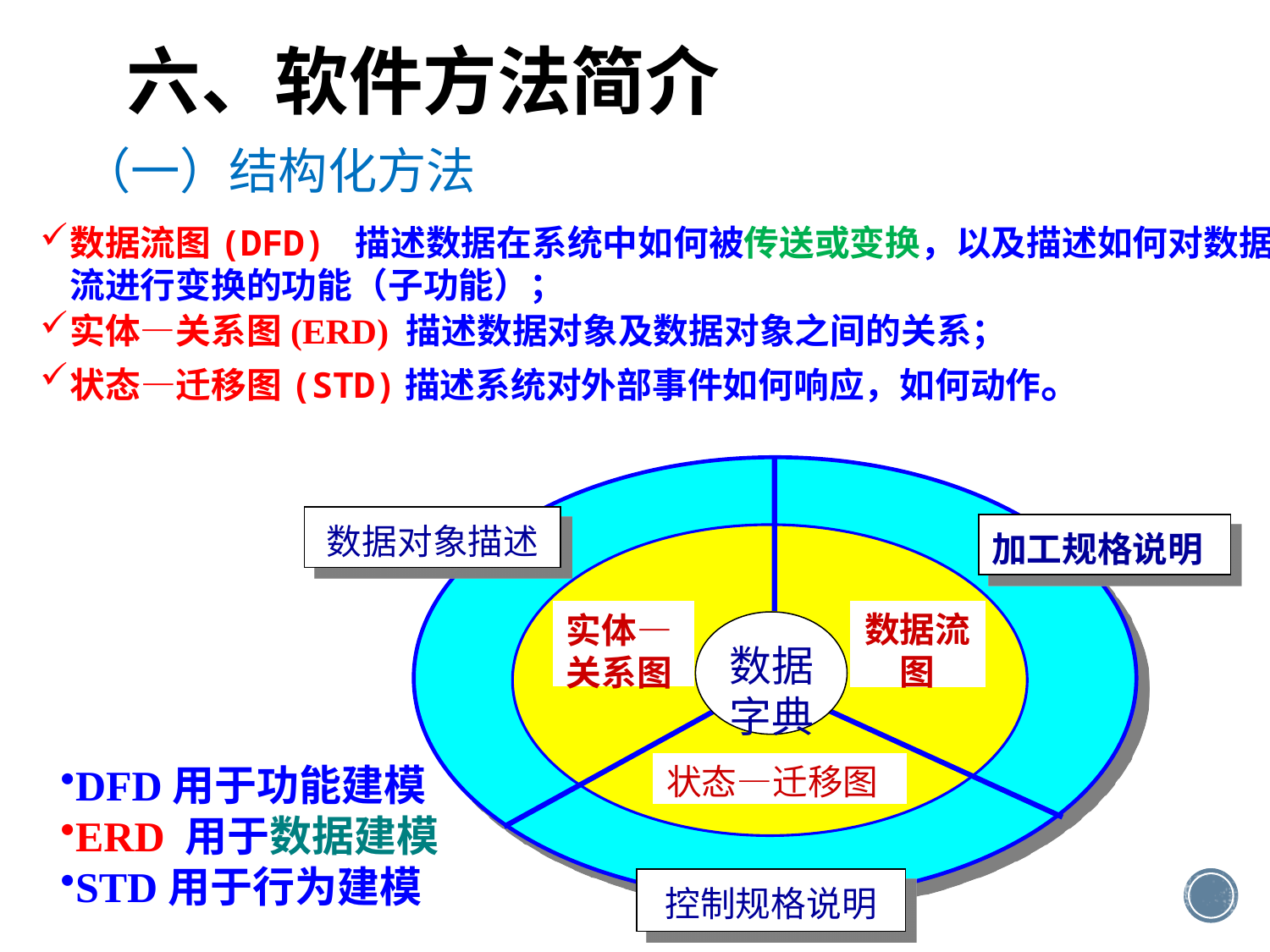

# 六、软件方法简介
（一）结构化方法
数据流图(DFD) 描述数据在系统中如何被传送或变换，以及描述如何对数据流进行变换的功能（子功能）；
实体—关系图(ERD) 描述数据对象及数据对象之间的关系；
状态—迁移图(STD)描述系统对外部事件如何响应，如何动作。

数据对象描述
加工规格说明

数据流
图
实体—
关系图

数据
字典

状态—迁移图
控制规格说明
DFD用于功能建模
ERD 用于数据建模
STD用于行为建模